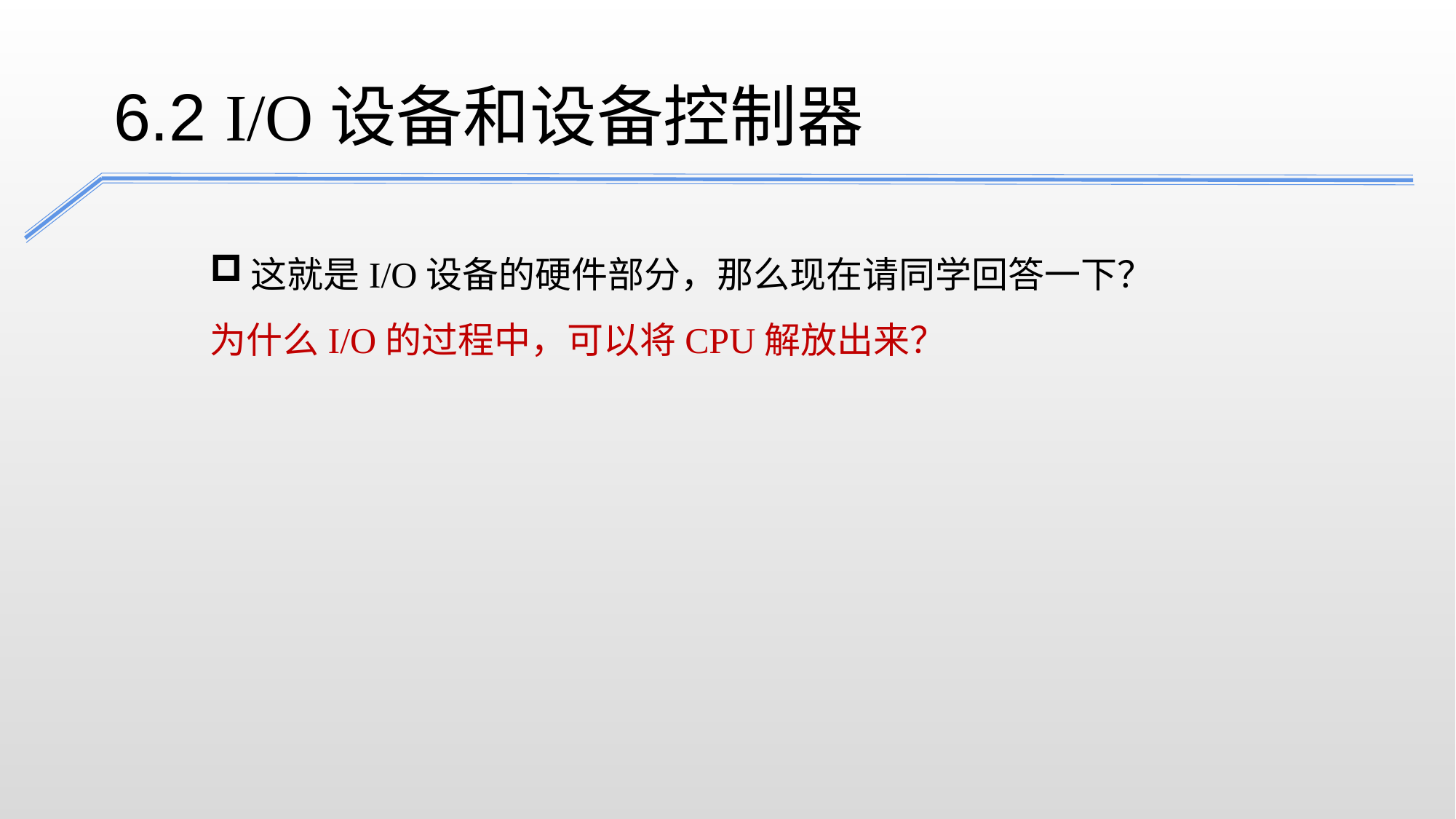

6.2 I/O设备和设备控制器
这就是I/O设备的硬件部分，那么现在请同学回答一下？
为什么I/O的过程中，可以将CPU解放出来？